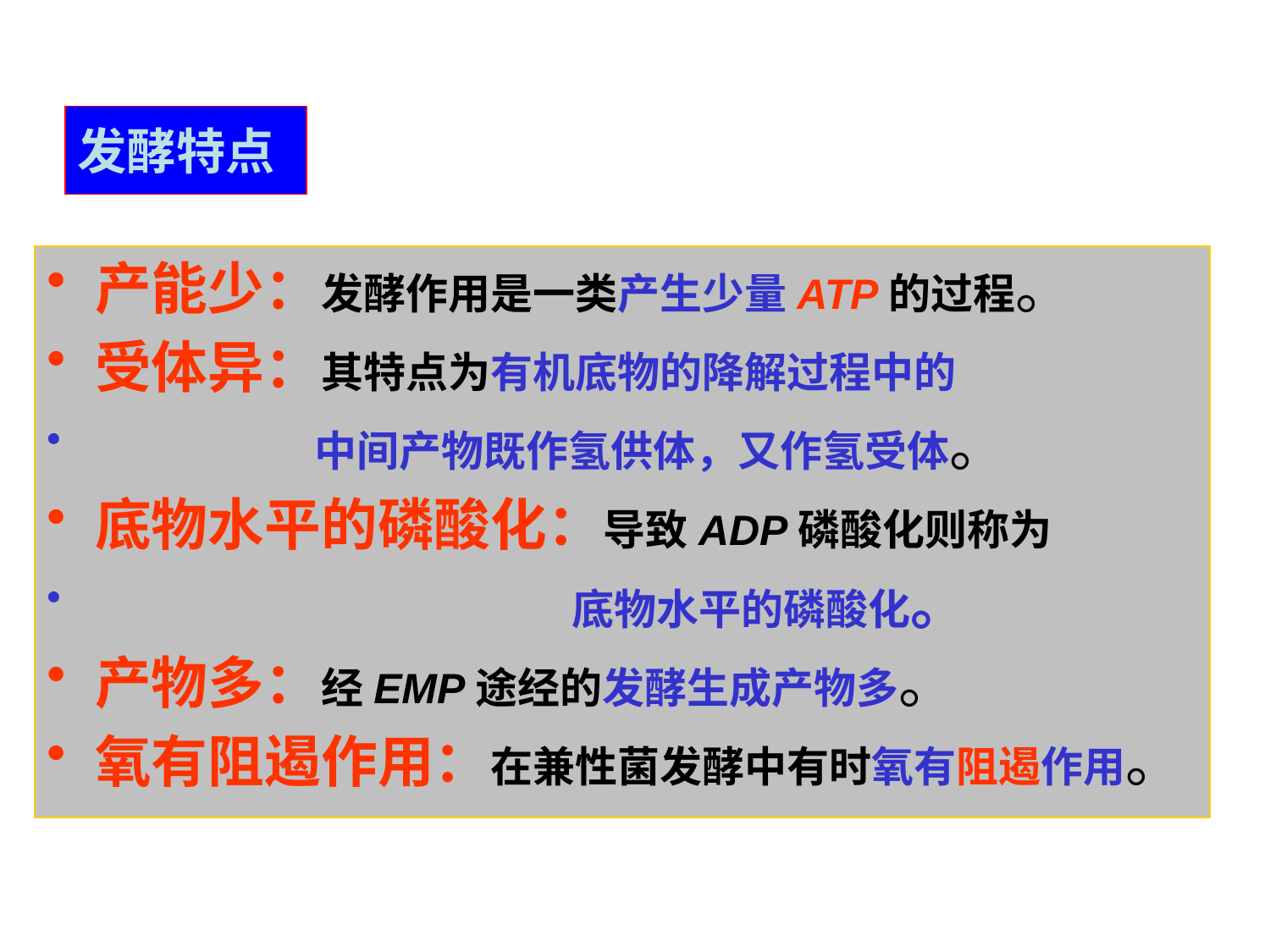

发酵特点
产能少：发酵作用是一类产生少量ATP的过程。
受体异：其特点为有机底物的降解过程中的
                      中间产物既作氢供体，又作氢受体。
底物水平的磷酸化：导致ADP磷酸化则称为
                                                 底物水平的磷酸化。
产物多：经EMP途经的发酵生成产物多。
氧有阻遏作用：在兼性菌发酵中有时氧有阻遏作用。